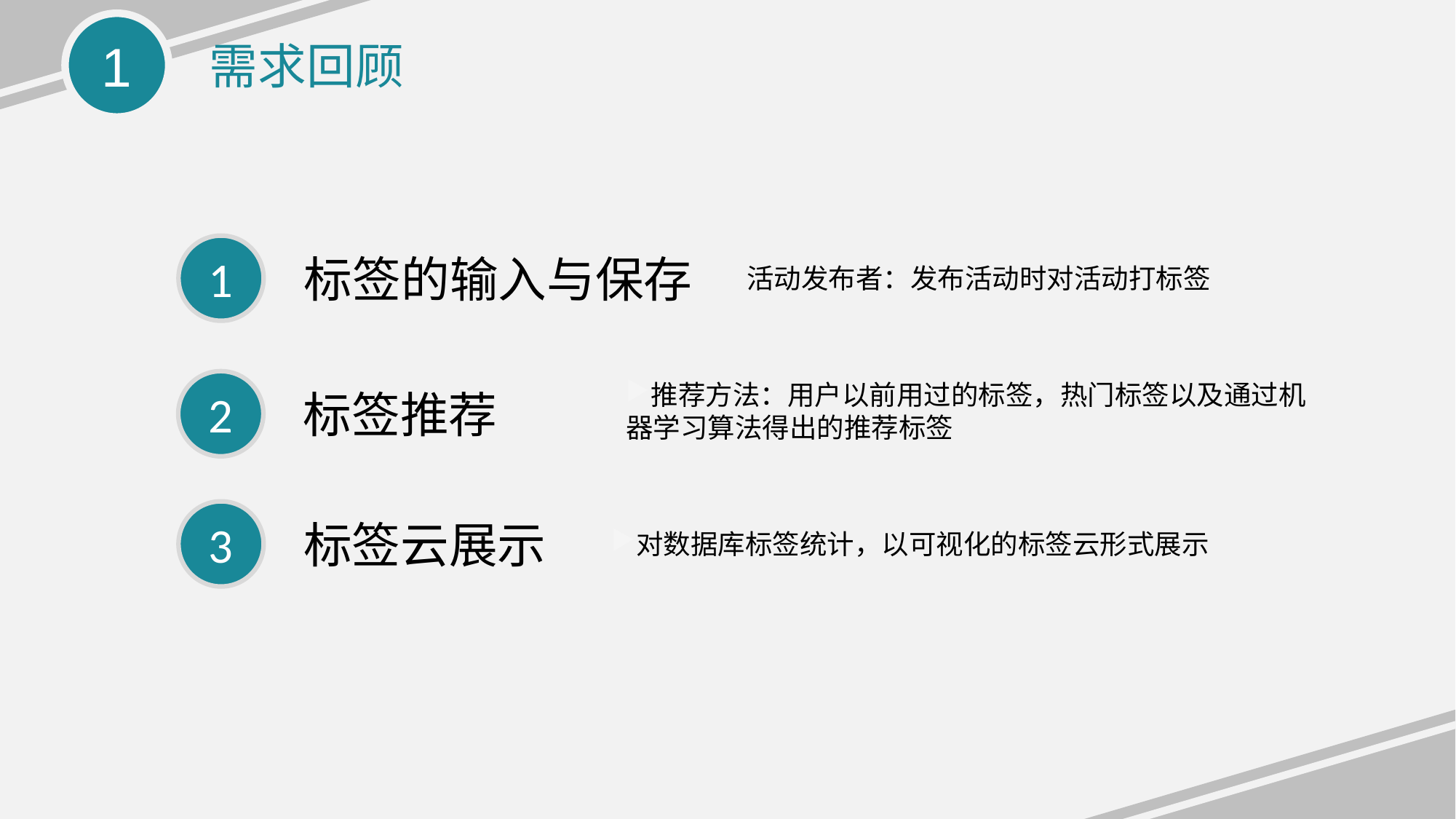

需求回顾
1
标签的输入与保存
活动发布者：发布活动时对活动打标签
2
标签推荐
推荐方法：用户以前用过的标签，热门标签以及通过机器学习算法得出的推荐标签
3
标签云展示
对数据库标签统计，以可视化的标签云形式展示